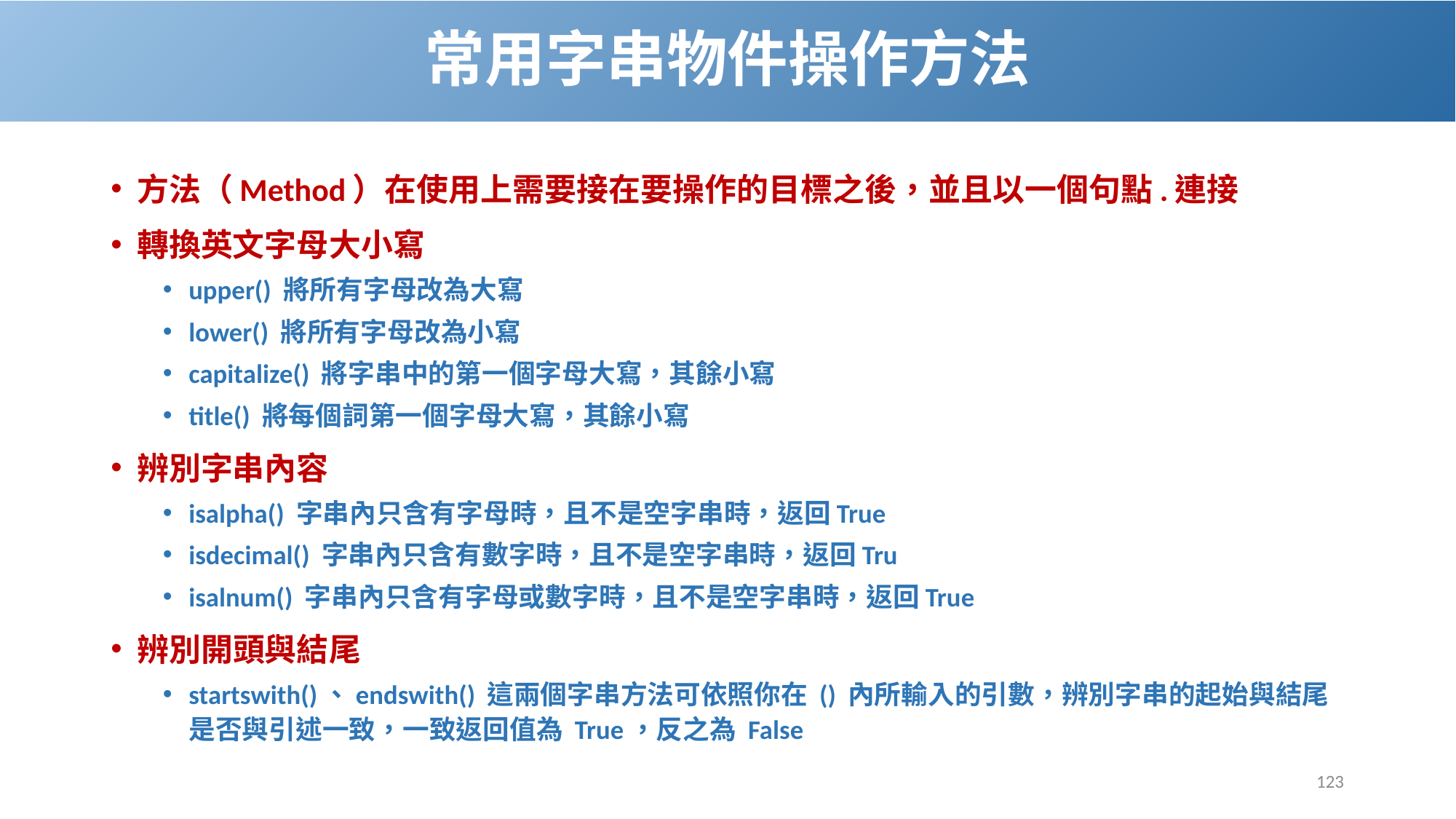

# 常用字串物件操作方法
方法（Method）在使用上需要接在要操作的目標之後，並且以一個句點.連接
轉換英文字母大小寫
upper() 將所有字母改為大寫
lower() 將所有字母改為小寫
capitalize() 將字串中的第一個字母大寫，其餘小寫
title() 將每個詞第一個字母大寫，其餘小寫
辨別字串內容
isalpha() 字串內只含有字母時，且不是空字串時，返回True
isdecimal() 字串內只含有數字時，且不是空字串時，返回Tru
isalnum() 字串內只含有字母或數字時，且不是空字串時，返回True
辨別開頭與結尾
startswith()、endswith() 這兩個字串方法可依照你在 () 內所輸入的引數，辨別字串的起始與結尾是否與引述一致，一致返回值為 True，反之為 False

123